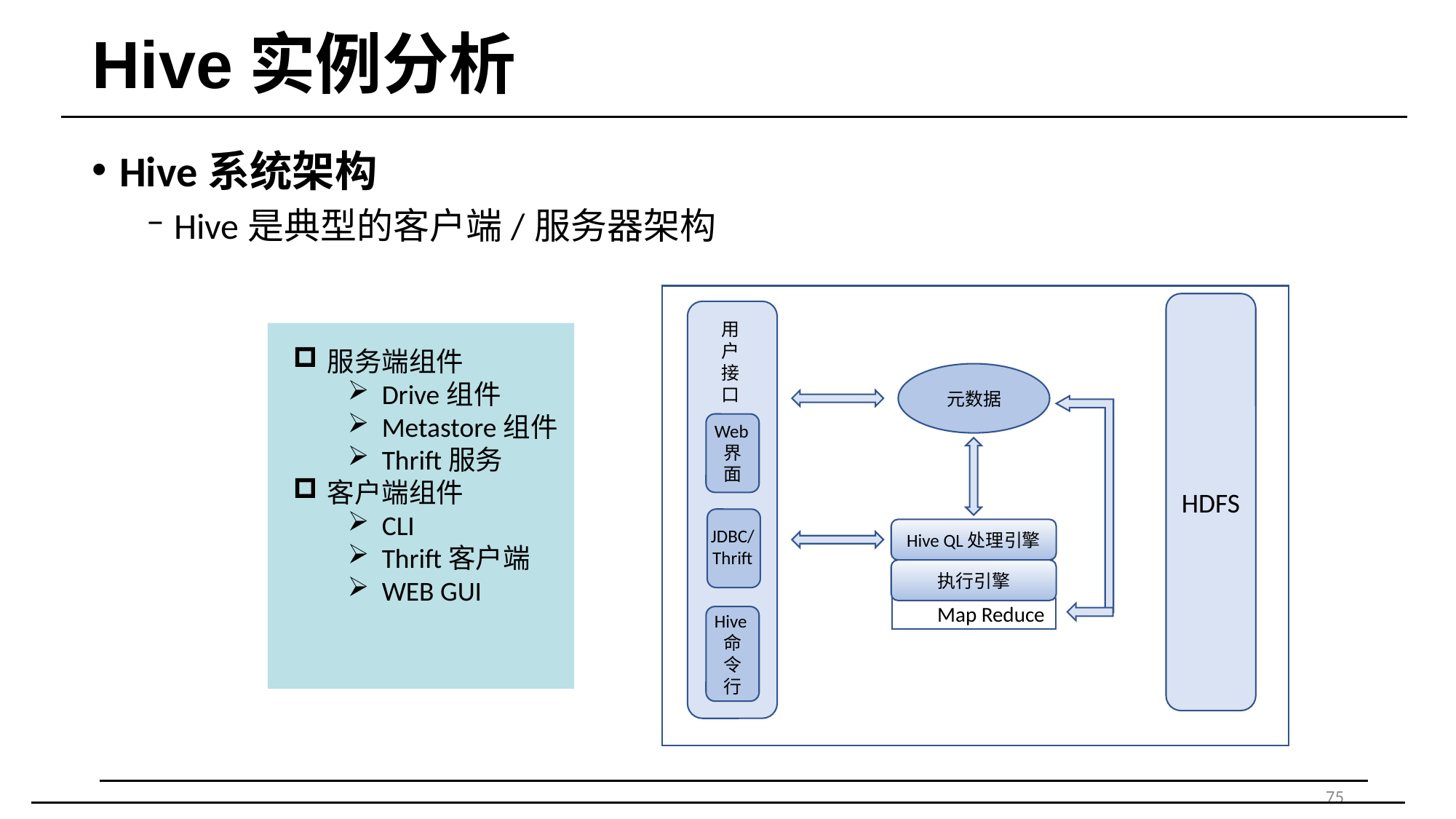

# Hive实例分析
Hive系统架构
Hive是典型的客户端/服务器架构

HDFS

用户接口
Web界面

JDBC/Thrift
Hive命令行

元数据

Hive QL处理引擎

执行引擎
Map Reduce

服务端组件
Drive组件
Metastore组件
Thrift服务
客户端组件
CLI
Thrift客户端
WEB GUI

75